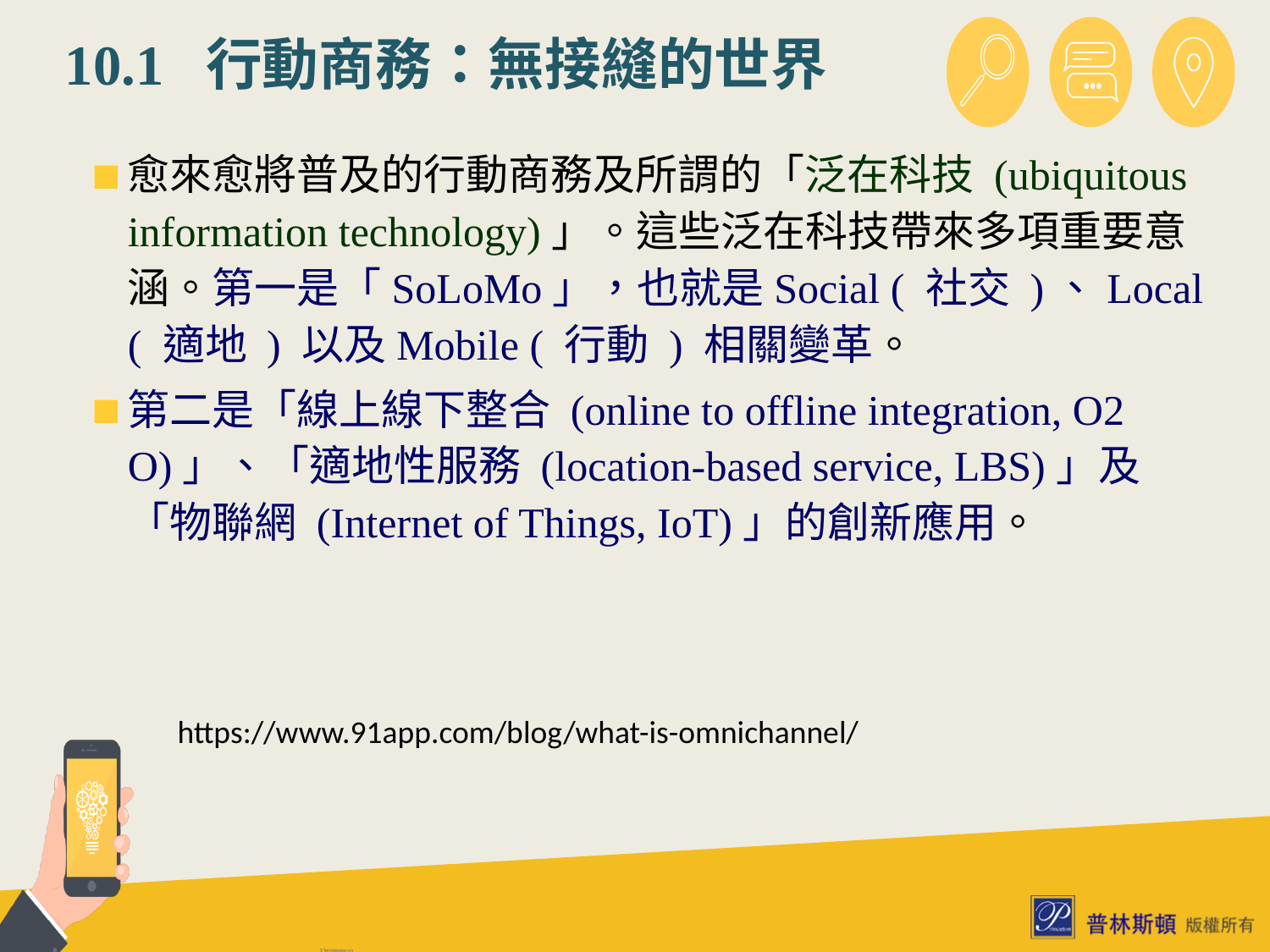

# 10.1  行動商務：無接縫的世界
愈來愈將普及的行動商務及所謂的「泛在科技 (ubiquitous information technology)」。這些泛在科技帶來多項重要意涵。第一是「SoLoMo」，也就是Social ( 社交 )、Local ( 適地 ) 以及Mobile ( 行動 ) 相關變革。
第二是「線上線下整合 (online to offline integration, O2O)」、「適地性服務 (location-based service, LBS)」及「物聯網 (Internet of Things, IoT)」的創新應用。
https://www.91app.com/blog/what-is-omnichannel/